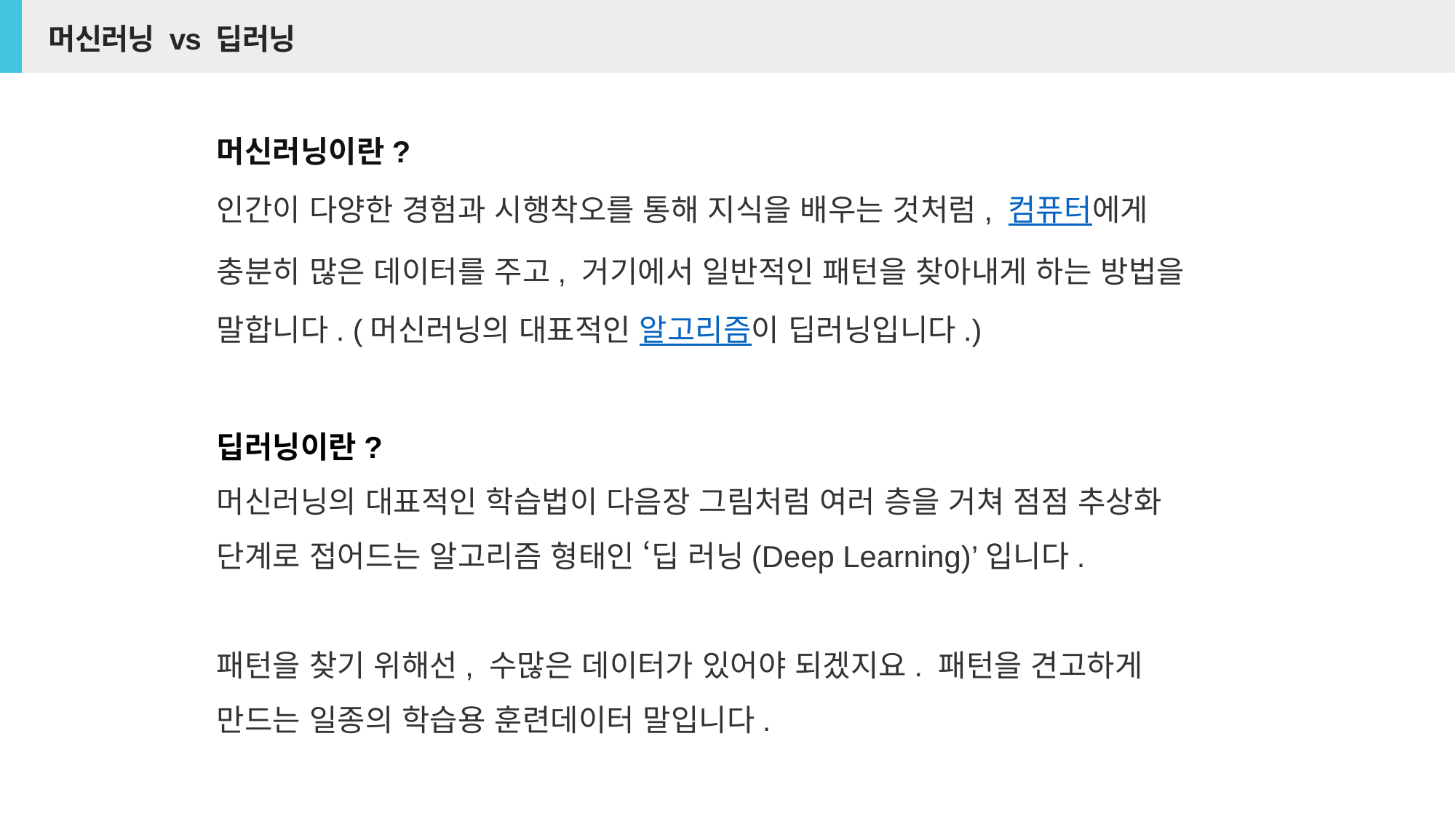

# 머신러닝 vs 딥러닝
머신러닝이란?
인간이 다양한 경험과 시행착오를 통해 지식을 배우는 것처럼, 컴퓨터에게 충분히 많은 데이터를 주고, 거기에서 일반적인 패턴을 찾아내게 하는 방법을 말합니다. (머신러닝의 대표적인 알고리즘이 딥러닝입니다.)

딥러닝이란?
머신러닝의 대표적인 학습법이 다음장 그림처럼 여러 층을 거쳐 점점 추상화 단계로 접어드는 알고리즘 형태인 ‘딥 러닝(Deep Learning)’입니다.

패턴을 찾기 위해선, 수많은 데이터가 있어야 되겠지요. 패턴을 견고하게 만드는 일종의 학습용 훈련데이터 말입니다.